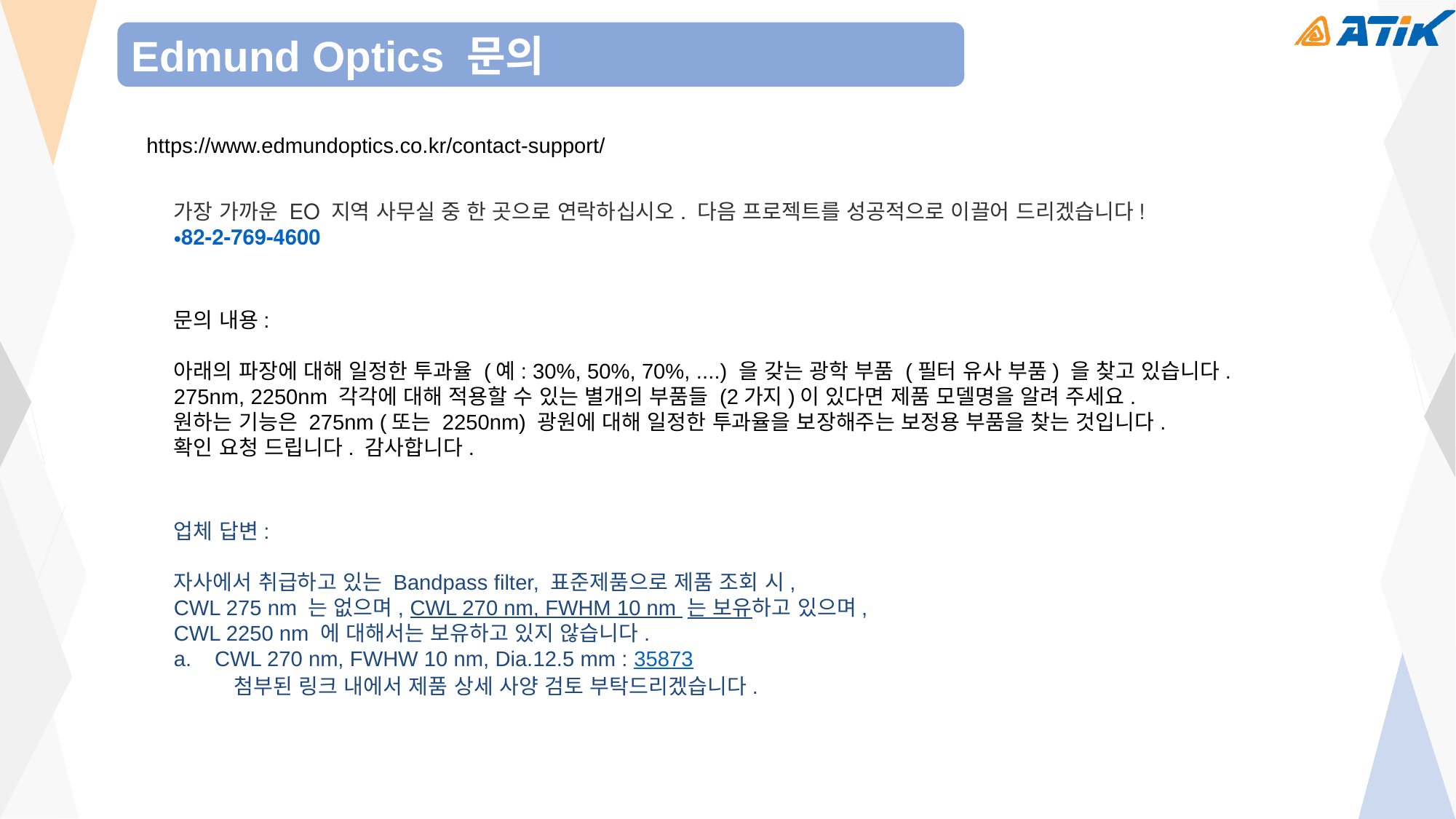

Edmund Optics 문의
https://www.edmundoptics.co.kr/contact-support/
가장 가까운 EO 지역 사무실 중 한 곳으로 연락하십시오. 다음 프로젝트를 성공적으로 이끌어 드리겠습니다!
82-2-769-4600
문의 내용:
아래의 파장에 대해 일정한 투과율 (예: 30%, 50%, 70%, ....) 을 갖는 광학 부품 (필터 유사 부품) 을 찾고 있습니다.
275nm, 2250nm 각각에 대해 적용할 수 있는 별개의 부품들 (2가지)이 있다면 제품 모델명을 알려 주세요.
원하는 기능은 275nm (또는 2250nm) 광원에 대해 일정한 투과율을 보장해주는 보정용 부품을 찾는 것입니다.
확인 요청 드립니다. 감사합니다.
업체 답변:

자사에서 취급하고 있는 Bandpass filter, 표준제품으로 제품 조회 시,
CWL 275 nm 는 없으며, CWL 270 nm, FWHM 10 nm 는 보유하고 있으며, CWL 2250 nm 에 대해서는 보유하고 있지 않습니다.
CWL 270 nm, FWHW 10 nm, Dia.12.5 mm : 35873
첨부된 링크 내에서 제품 상세 사양 검토 부탁드리겠습니다.